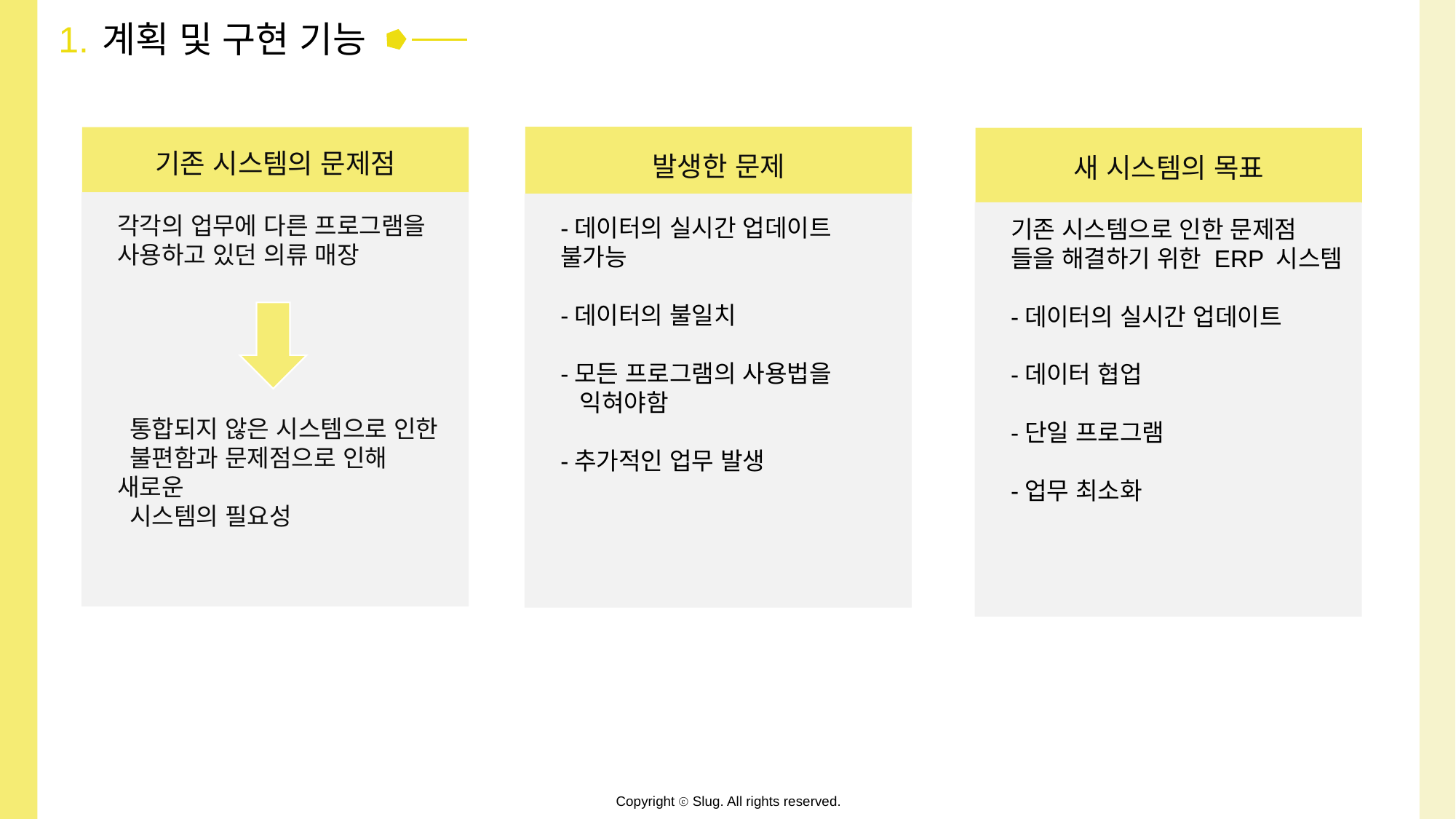

1.
계획 및 구현 기능

기존 시스템의 문제점
발생한 문제
새 시스템의 목표

각각의 업무에 다른 프로그램을 사용하고 있던 의류 매장

 통합되지 않은 시스템으로 인한
 불편함과 문제점으로 인해 새로운
 시스템의 필요성
-데이터의 실시간 업데이트 불가능

-데이터의 불일치

-모든 프로그램의 사용법을
  익혀야함

-추가적인 업무 발생

기존 시스템으로 인한 문제점 들을 해결하기 위한 ERP 시스템

-데이터의 실시간 업데이트

-데이터 협업

-단일 프로그램

-업무 최소화

Copyright ⓒ Slug. All rights reserved.